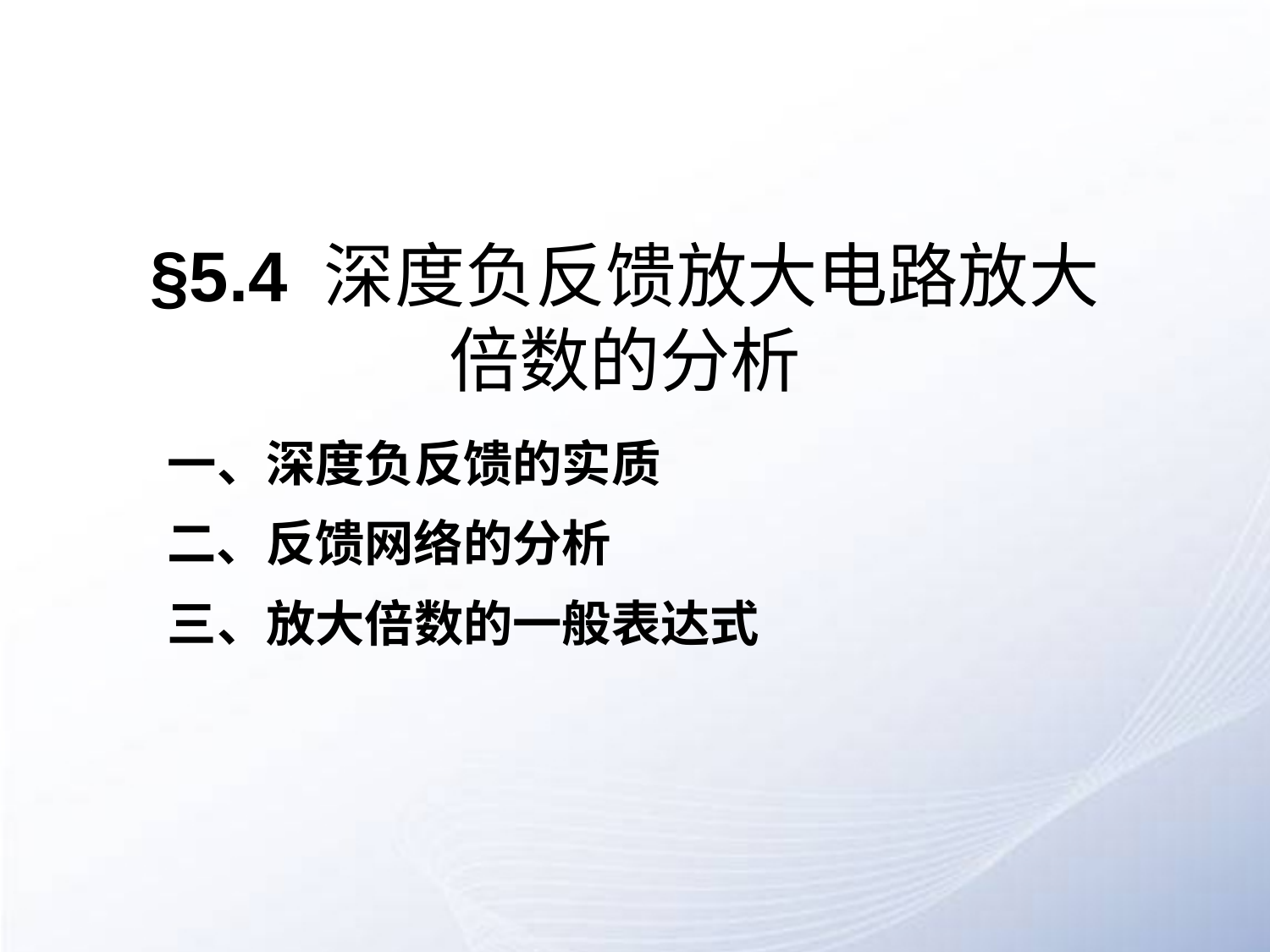

# §5.4 深度负反馈放大电路放大倍数的分析
一、深度负反馈的实质
二、反馈网络的分析
三、放大倍数的一般表达式